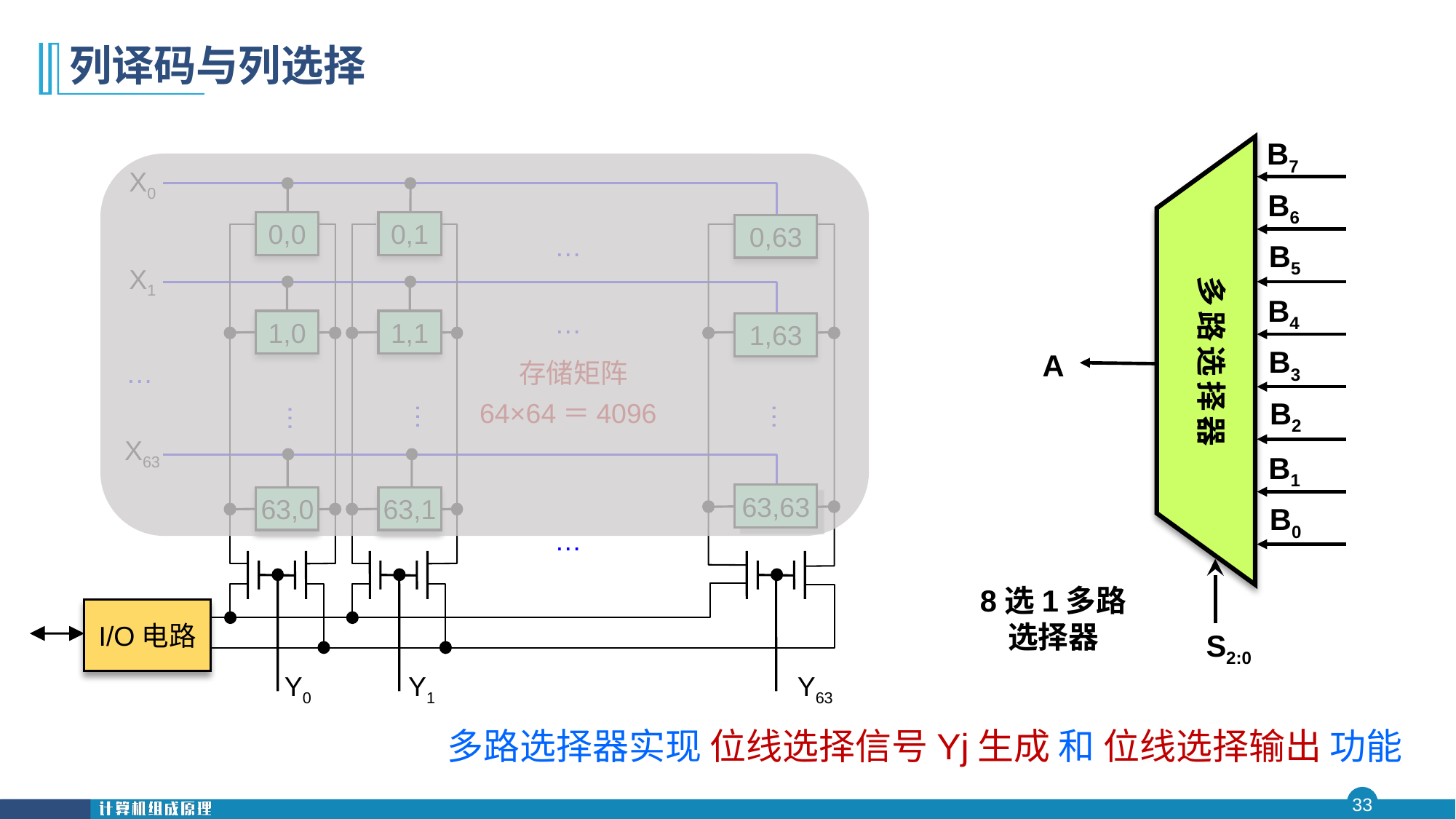

# 列译码与列选择
B7
B6
B5
多路选择器
B4

B3
A
B2
B1
B0
8选1多路
选择器
S2:0

X0

X1

…
X63

0,0

1,0

…

63,0

Y0

0,1

1,1

…

63,1

Y1
0,63

1,63

…
63,63

Y63
…
…
…
存储矩阵
64×64＝4096

I/O电路

多路选择器实现 位线选择信号Yj生成 和 位线选择输出 功能